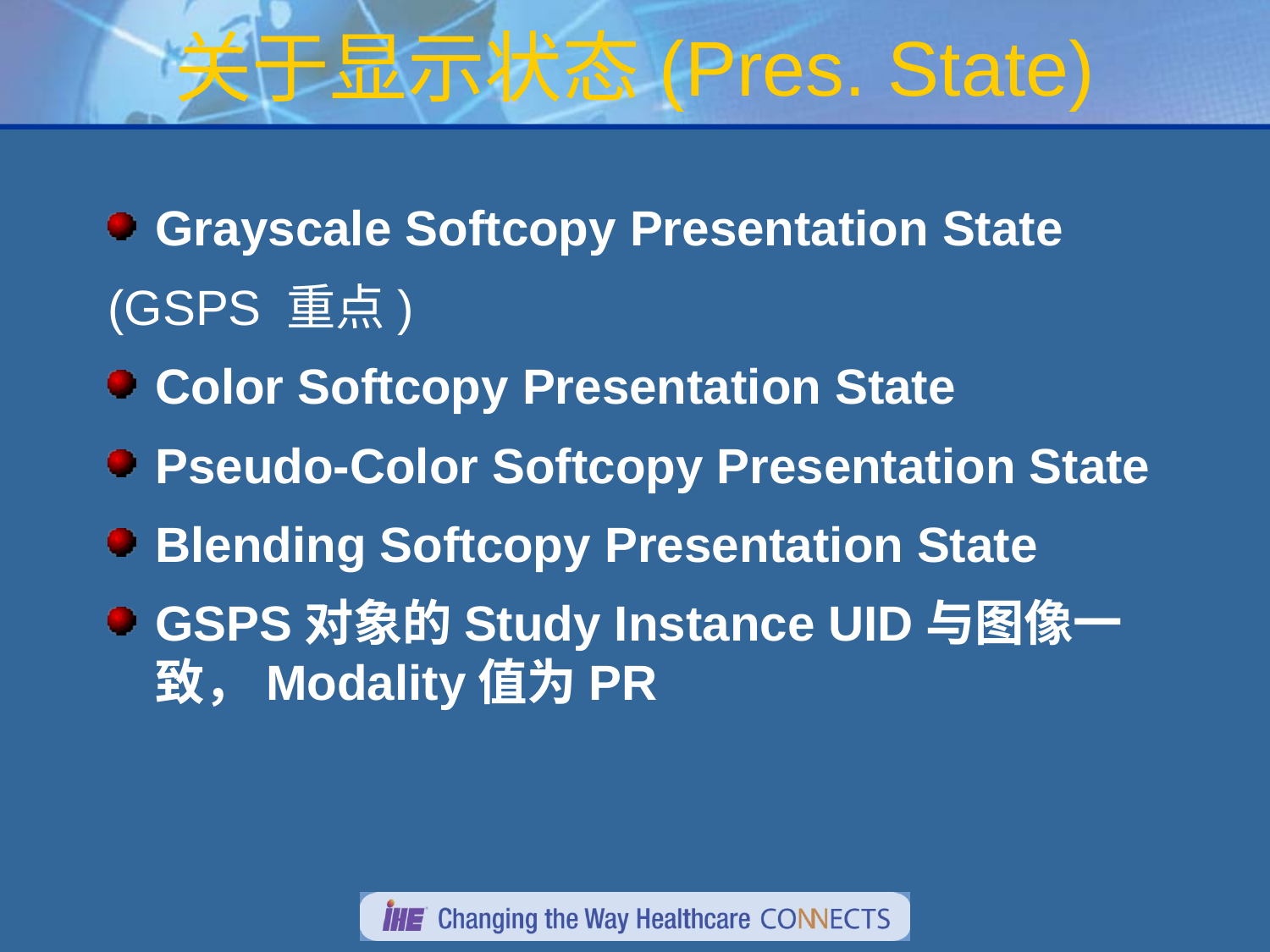

# 关于显示状态(Pres. State)
Grayscale Softcopy Presentation State
(GSPS 重点)
Color Softcopy Presentation State
Pseudo-Color Softcopy Presentation State
Blending Softcopy Presentation State
GSPS对象的Study Instance UID与图像一致，Modality值为PR